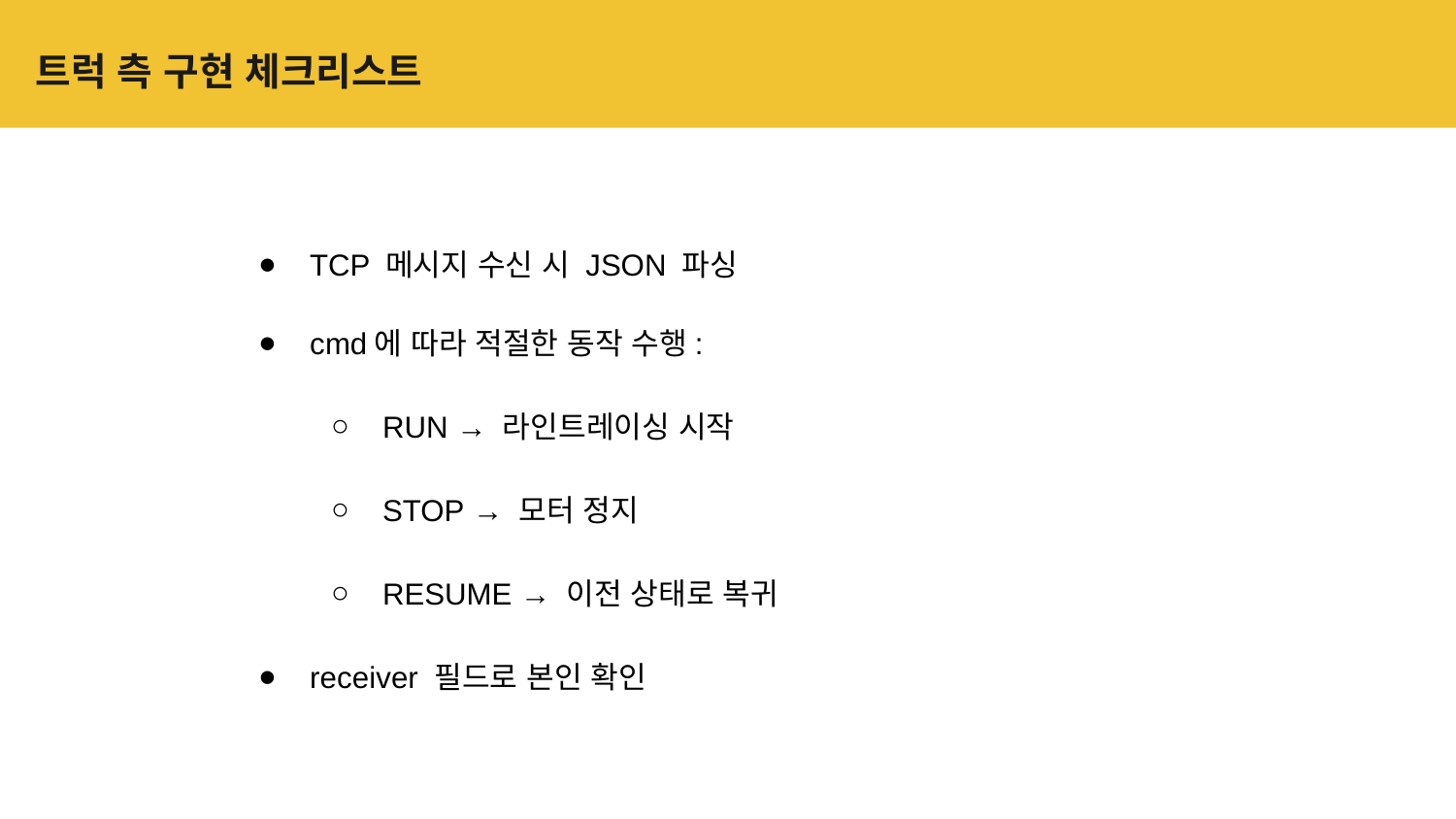

# 트럭 측 구현 체크리스트
TCP 메시지 수신 시 JSON 파싱
cmd에 따라 적절한 동작 수행:
RUN → 라인트레이싱 시작
STOP → 모터 정지
RESUME → 이전 상태로 복귀
receiver 필드로 본인 확인